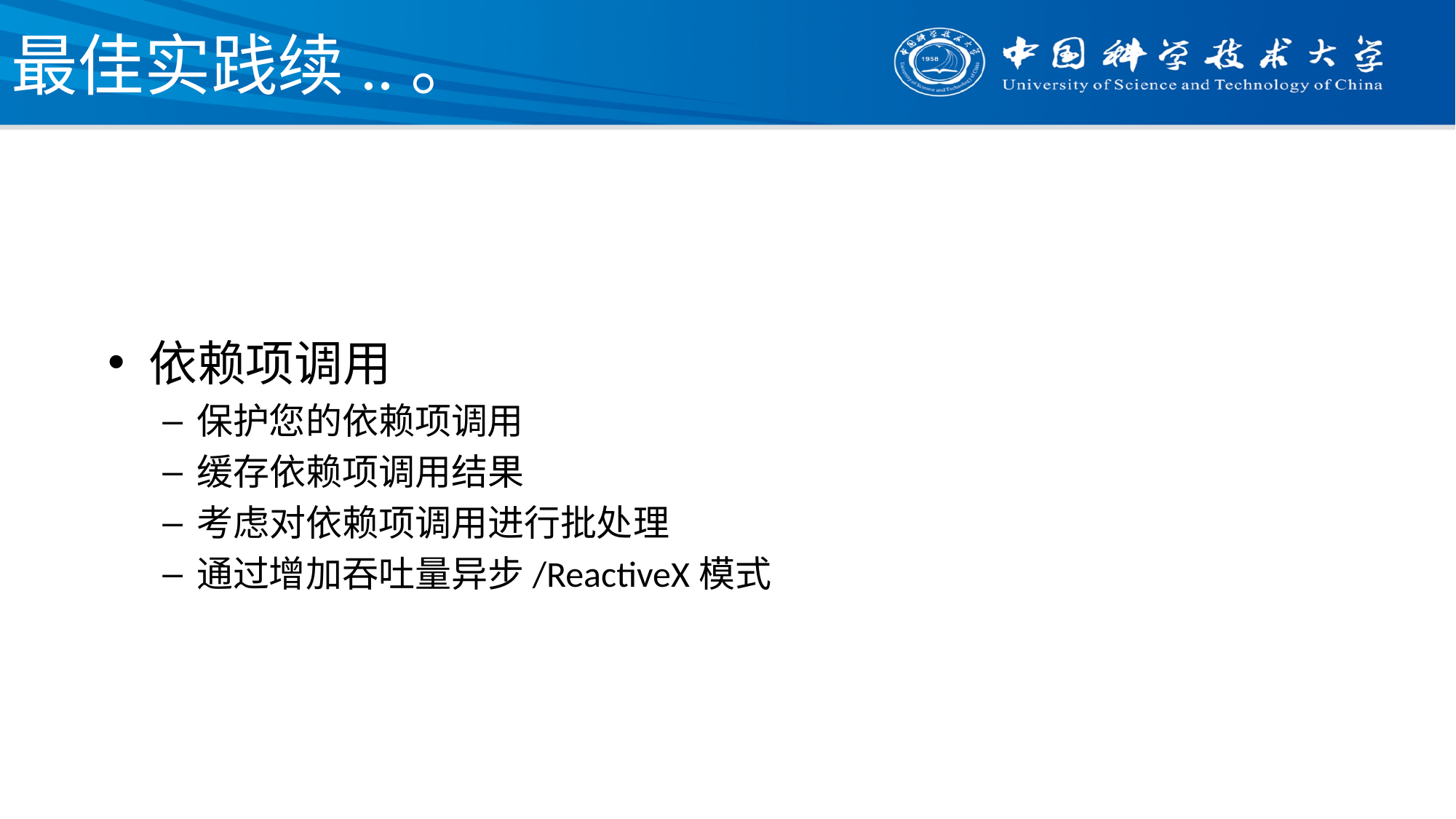

# 最佳实践续..。

依赖项调用
保护您的依赖项调用
缓存依赖项调用结果
考虑对依赖项调用进行批处理
通过增加吞吐量异步/ReactiveX模式